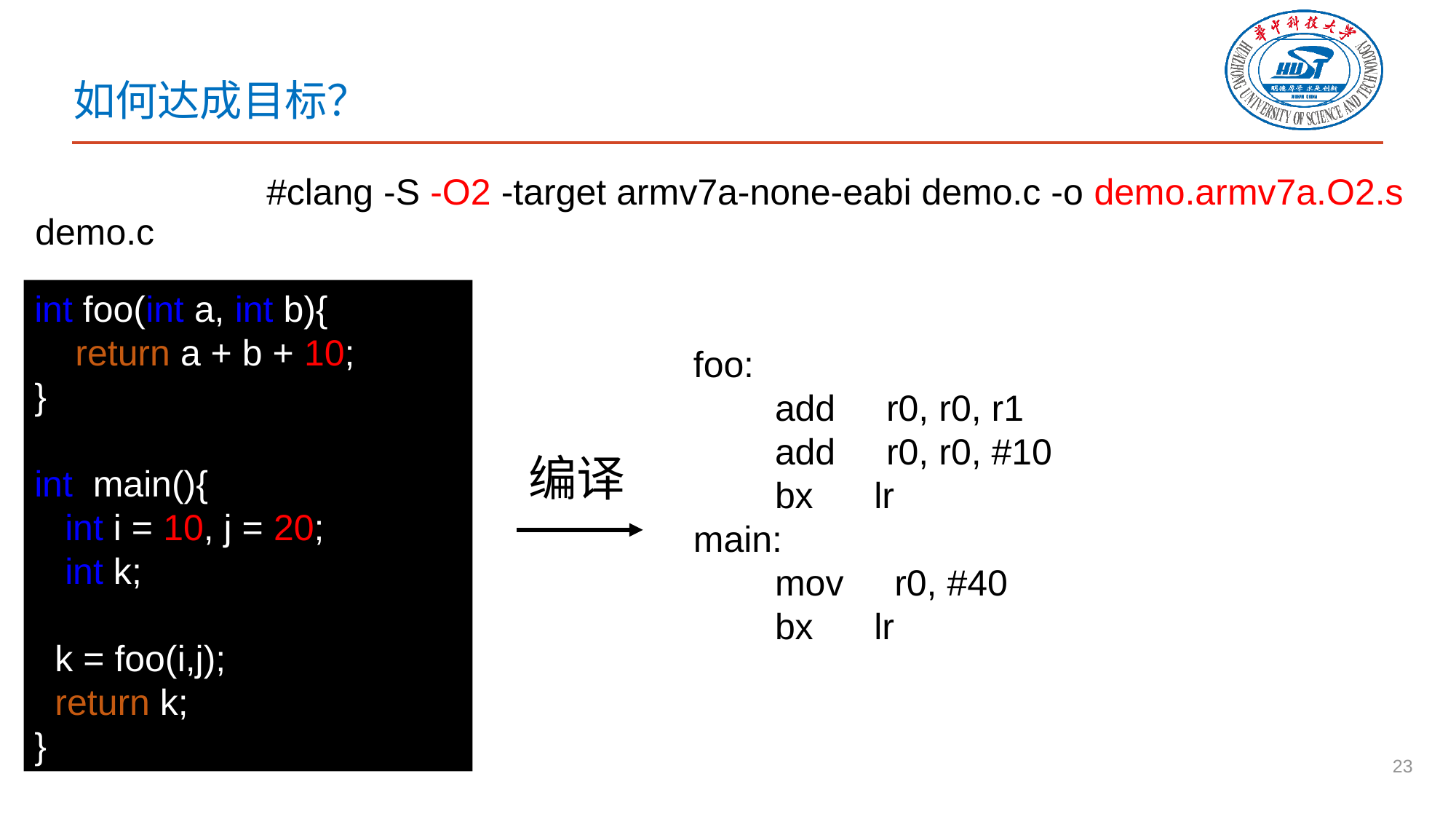

# 如何达成目标？
#clang -S -O2 -target armv7a-none-eabi demo.c -o demo.armv7a.O2.s
demo.c
int foo(int a, int b){
    return a + b + 10;
}

int  main(){
   int i = 10, j = 20;
   int k;

  k = foo(i,j);
  return k;
}
foo:
        add     r0, r0, r1
        add     r0, r0, #10
        bx      lr
main:
        mov     r0, #40
        bx      lr
编译
23